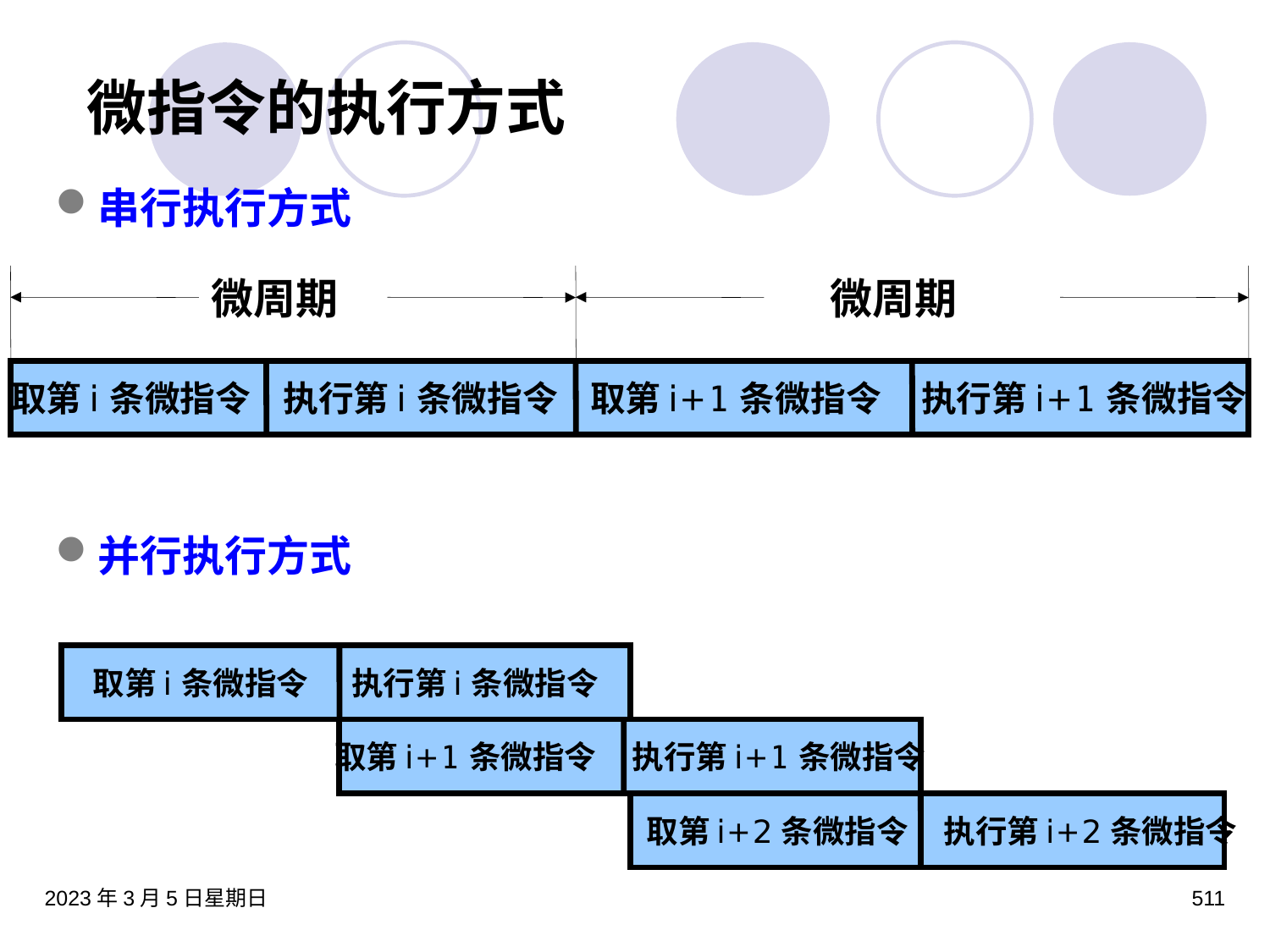

# 微指令的执行方式
串行执行方式

并行执行方式

微周期

微周期

取第i条微指令    执行第i条微指令    取第i+1条微指令     执行第i+1条微指令

取第i条微指令      执行第i条微指令

取第i+1条微指令     执行第i+1条微指令

   取第i+2条微指令     执行第i+2条微指令

2023年3月5日星期日
511